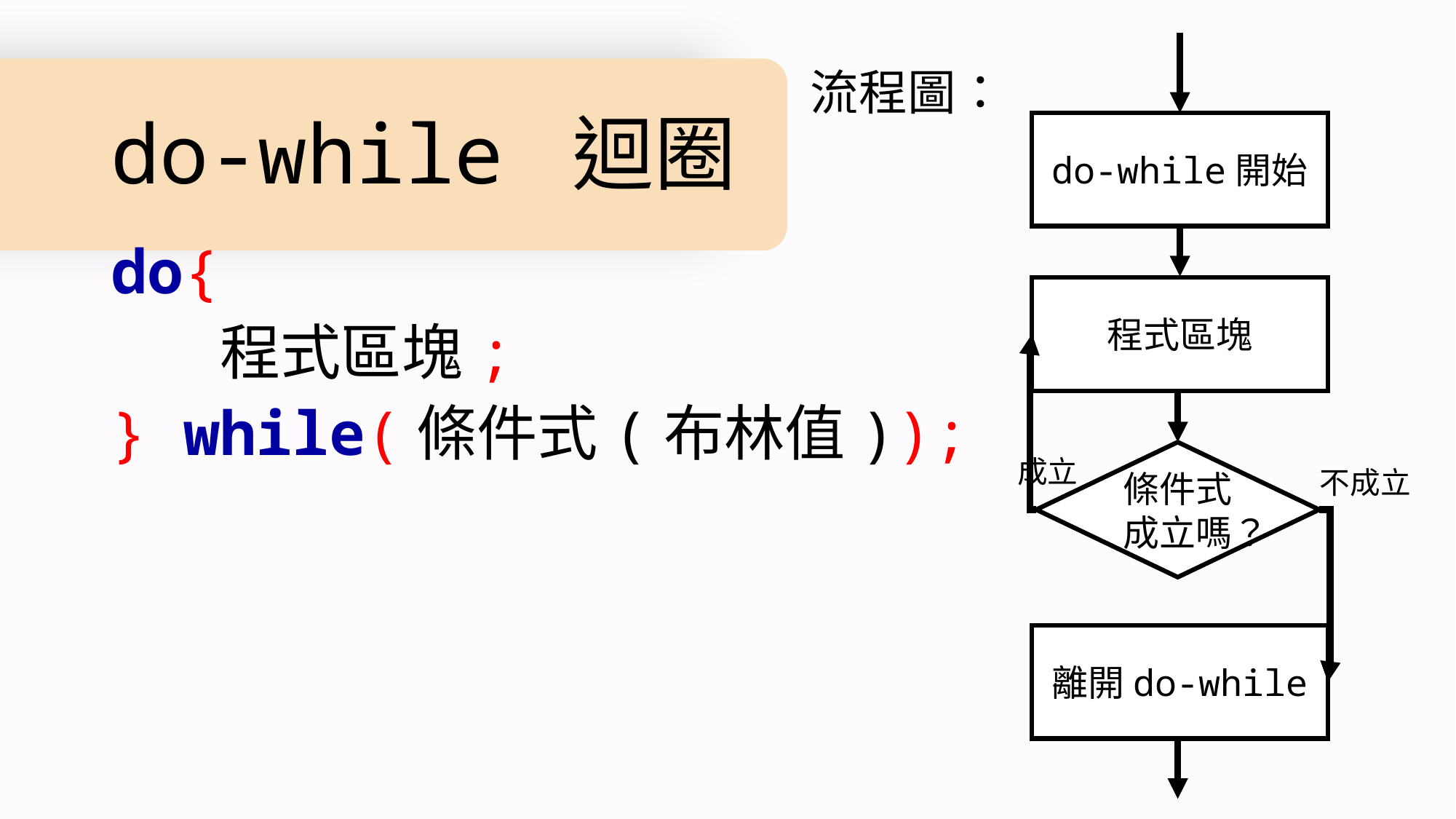

流程圖：
# do-while 迴圈
do-while開始
do{
	程式區塊;
} while(條件式(布林值));
程式區塊

條件式成立嗎？
成立
不成立
離開do-while